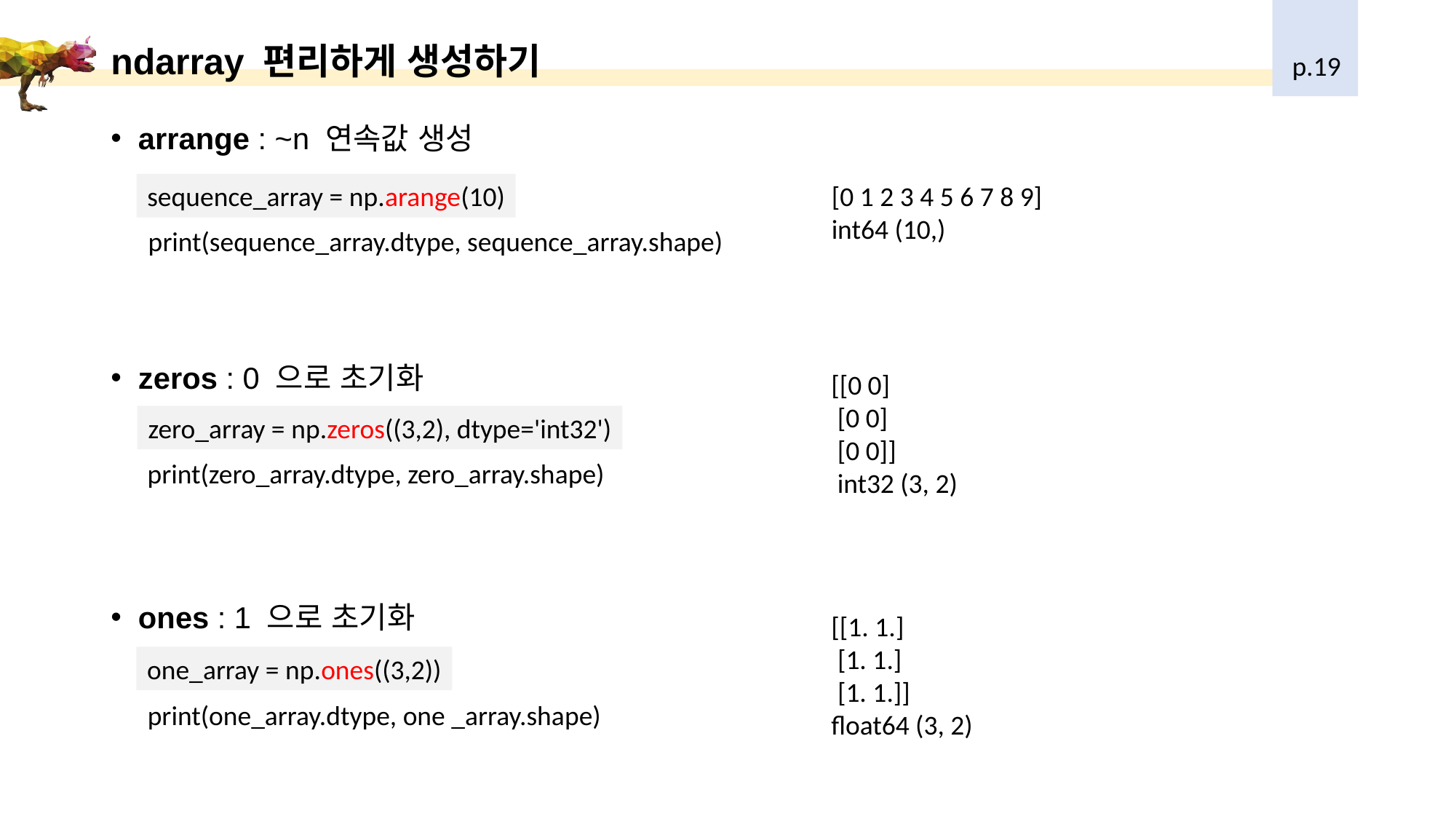

# ndarray 편리하게 생성하기
p.19
arrange : ~n 연속값 생성

zeros : 0 으로 초기화

ones : 1 으로 초기화
sequence_array = np.arange(10)
[0 1 2 3 4 5 6 7 8 9]
int64 (10,)
print(sequence_array.dtype, sequence_array.shape)
[[0 0]
 [0 0]
 [0 0]]
 int32 (3, 2)
zero_array = np.zeros((3,2), dtype='int32')
print(zero_array.dtype, zero_array.shape)
[[1. 1.]
 [1. 1.]
 [1. 1.]]
float64 (3, 2)
one_array = np.ones((3,2))
print(one_array.dtype, one _array.shape)